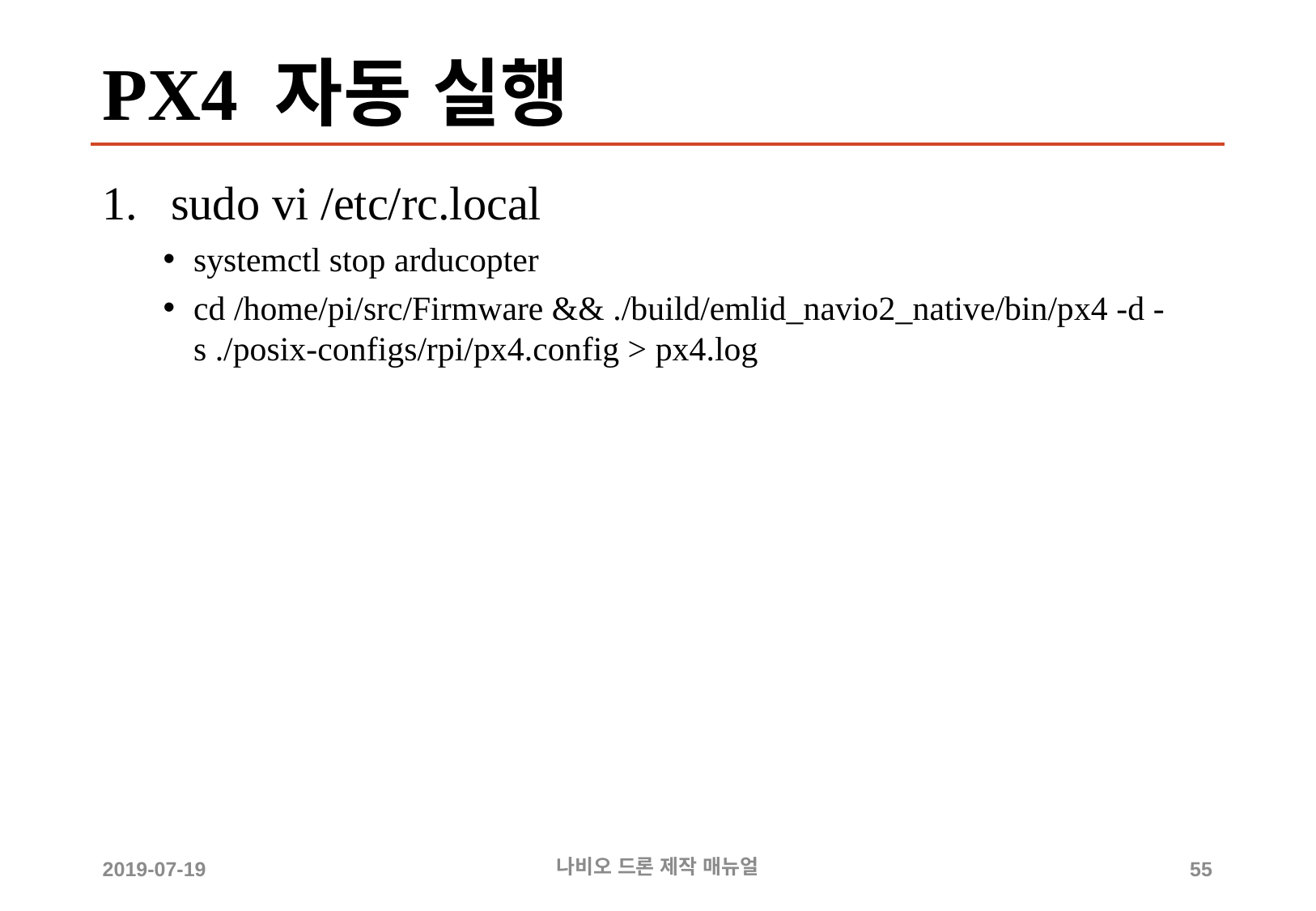

# PX4 자동 실행
sudo vi /etc/rc.local
systemctl stop arducopter
cd /home/pi/src/Firmware && ./build/emlid_navio2_native/bin/px4 -d -s ./posix-configs/rpi/px4.config > px4.log
2019-07-19
나비오 드론 제작 매뉴얼
55